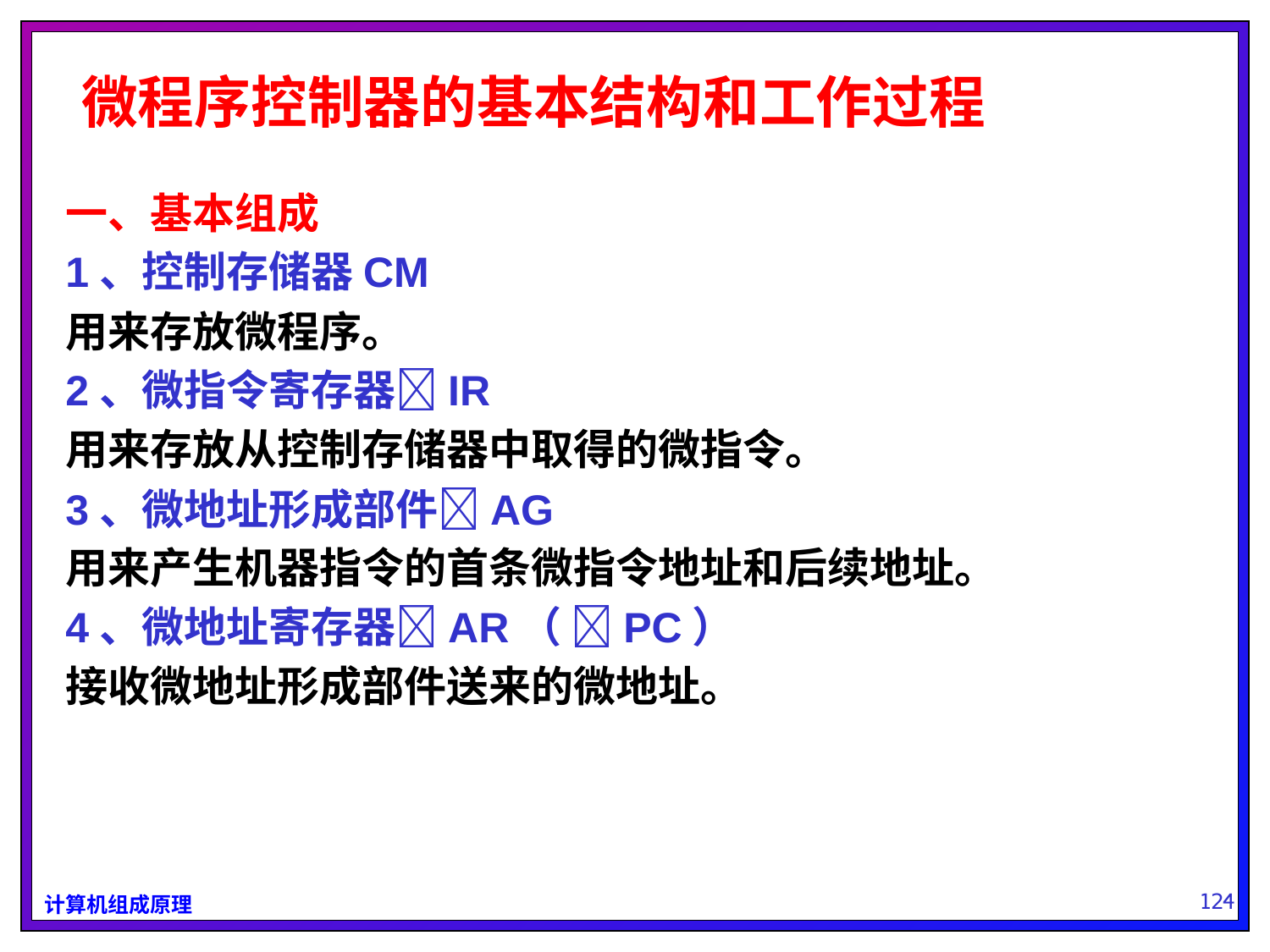

# 微程序控制器的基本结构和工作过程
一、基本组成
1、控制存储器CM
用来存放微程序。
2、微指令寄存器μIR
用来存放从控制存储器中取得的微指令。
3、微地址形成部件μAG
用来产生机器指令的首条微指令地址和后续地址。
4、微地址寄存器μAR（ μPC）
接收微地址形成部件送来的微地址。